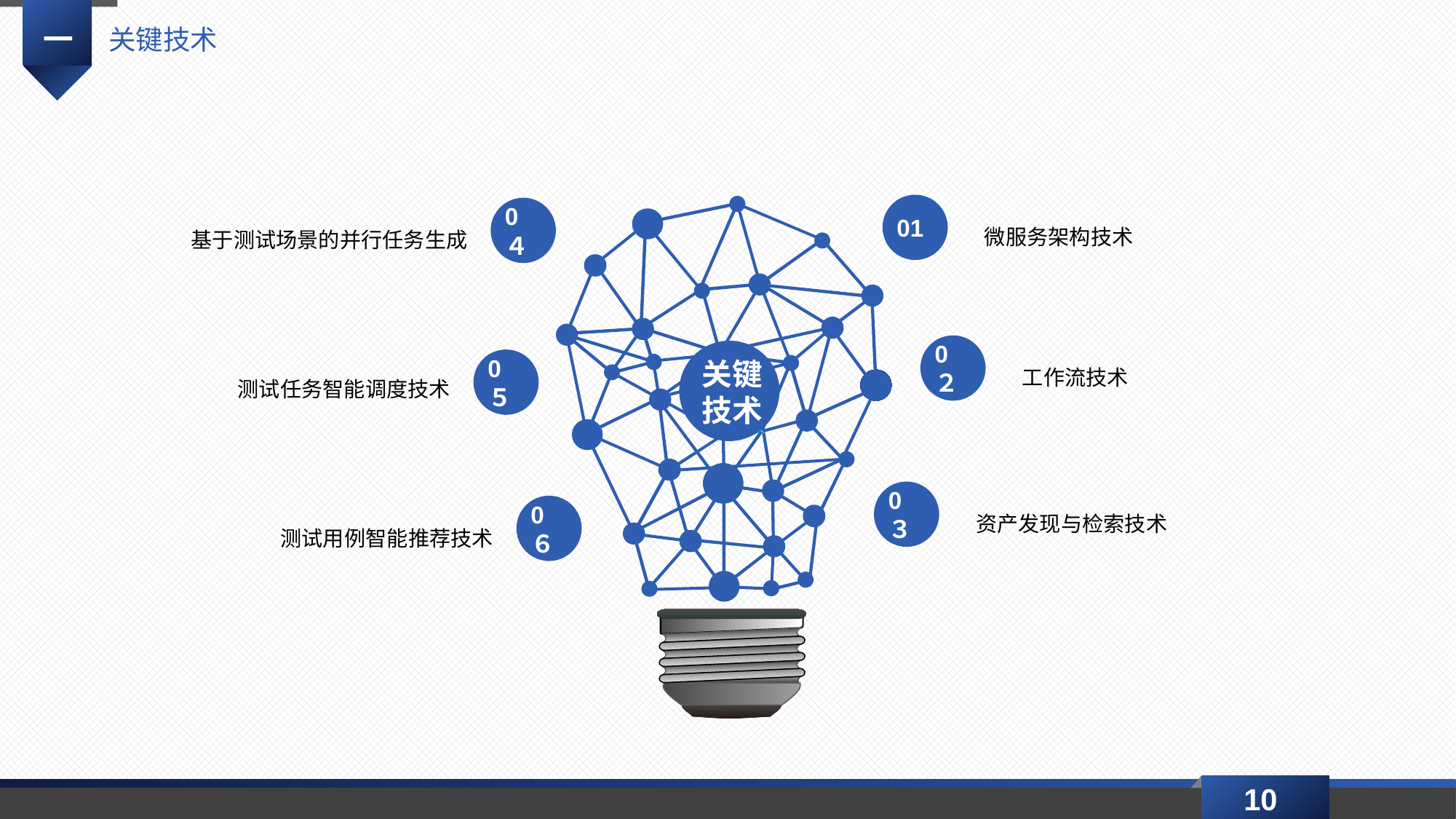

一
关键技术

01

0４
微服务架构技术
基于测试场景的并行任务生成

0２

0５
关键技术
工作流技术
测试任务智能调度技术

0３

0６
资产发现与检索技术
测试用例智能推荐技术

10